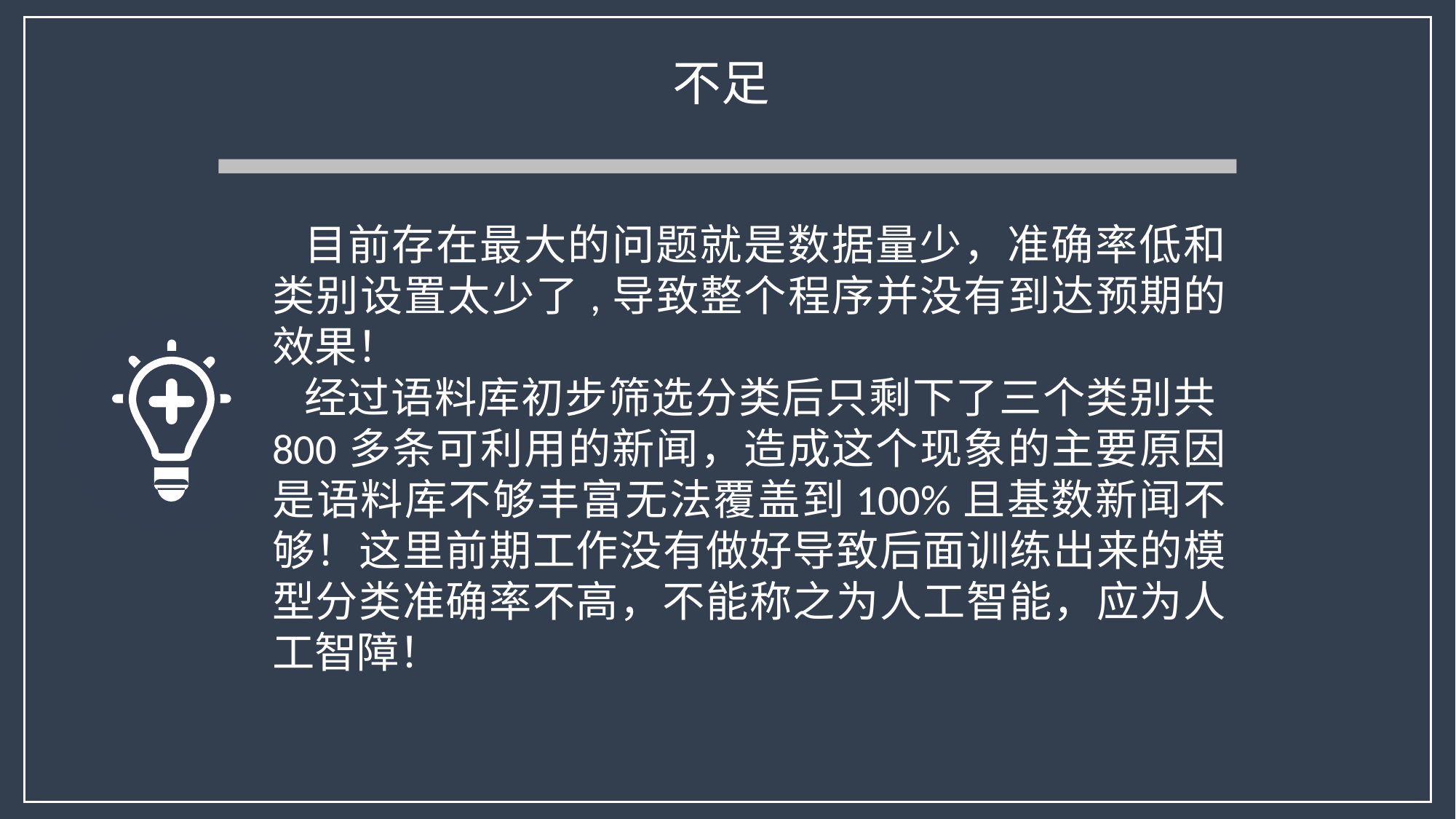

不足

目前存在最大的问题就是数据量少，准确率低和类别设置太少了,导致整个程序并没有到达预期的效果！
经过语料库初步筛选分类后只剩下了三个类别共800多条可利用的新闻，造成这个现象的主要原因是语料库不够丰富无法覆盖到100%且基数新闻不够！这里前期工作没有做好导致后面训练出来的模型分类准确率不高，不能称之为人工智能，应为人工智障！